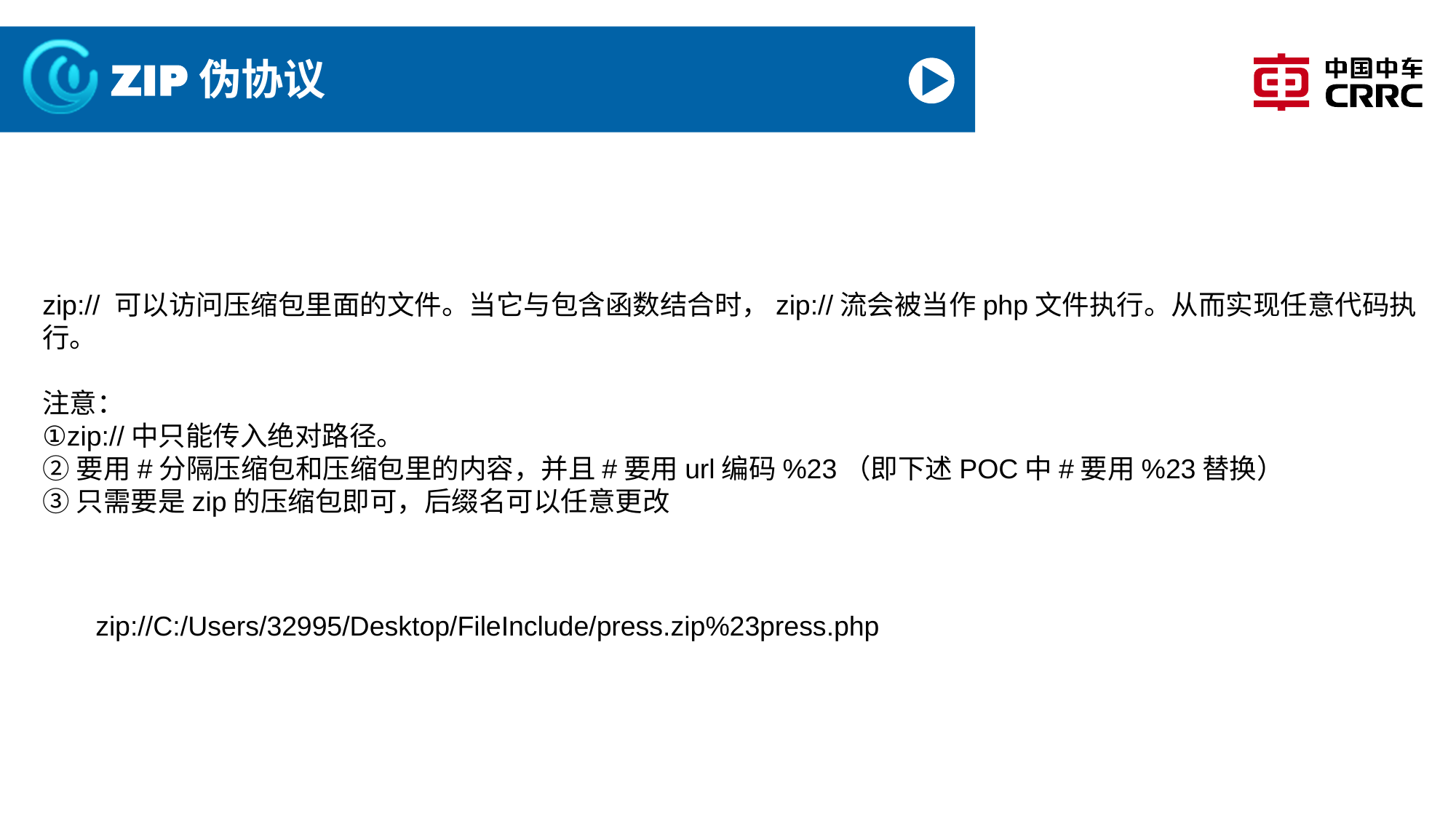

# ZIP伪协议
zip:// 可以访问压缩包里面的文件。当它与包含函数结合时，zip://流会被当作php文件执行。从而实现任意代码执行。

注意：
①zip://中只能传入绝对路径。
②要用#分隔压缩包和压缩包里的内容，并且#要用url编码%23（即下述POC中#要用%23替换）
③只需要是zip的压缩包即可，后缀名可以任意更改
zip://C:/Users/32995/Desktop/FileInclude/press.zip%23press.php
56